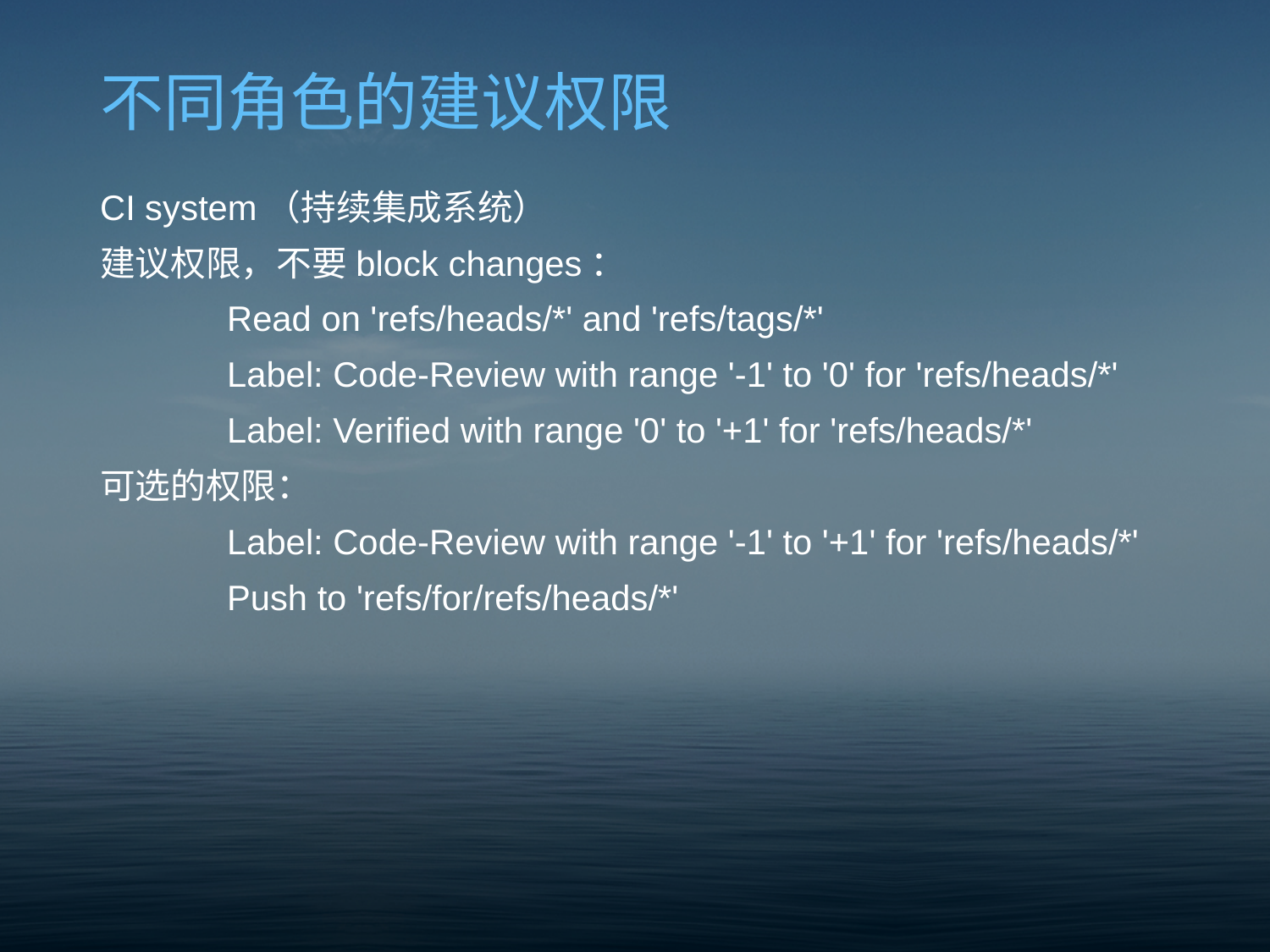

# 不同角色的建议权限
CI system（持续集成系统）
建议权限，不要block changes：
	Read on 'refs/heads/*' and 'refs/tags/*'
	Label: Code-Review with range '-1' to '0' for 'refs/heads/*'
	Label: Verified with range '0' to '+1' for 'refs/heads/*'
可选的权限：
	Label: Code-Review with range '-1' to '+1' for 'refs/heads/*'
	Push to 'refs/for/refs/heads/*'